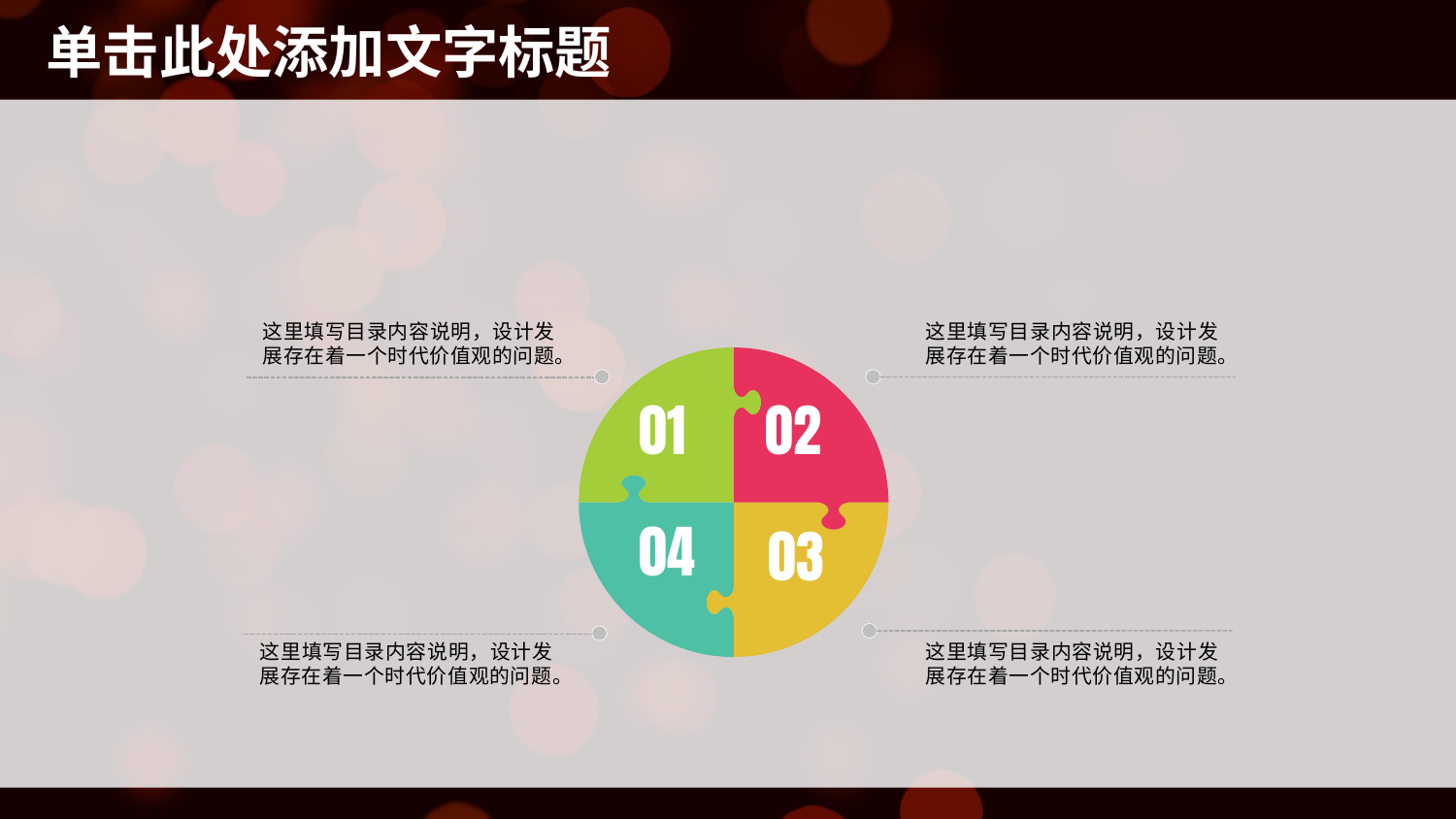

这里填写目录内容说明，设计发展存在着一个时代价值观的问题。
这里填写目录内容说明，设计发展存在着一个时代价值观的问题。

01
02

04
03

这里填写目录内容说明，设计发展存在着一个时代价值观的问题。
这里填写目录内容说明，设计发展存在着一个时代价值观的问题。